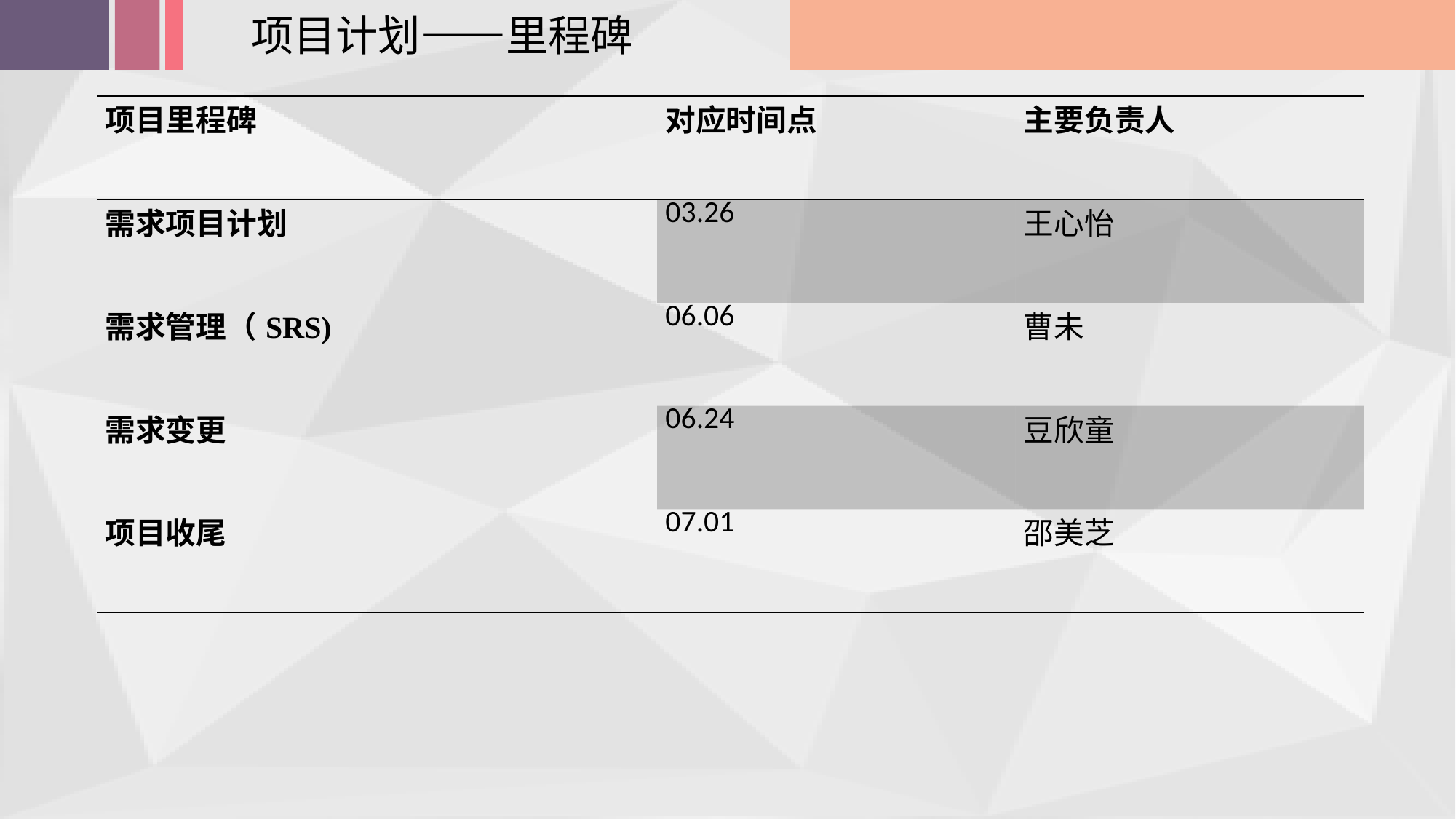

项目计划——里程碑
| 项目里程碑 | 对应时间点 | 主要负责人 |
| --- | --- | --- |
| 需求项目计划 | 03.26 | 王心怡 |
| 需求管理（SRS) | 06.06 | 曹未 |
| 需求变更 | 06.24 | 豆欣童 |
| 项目收尾 | 07.01 | 邵美芝 |